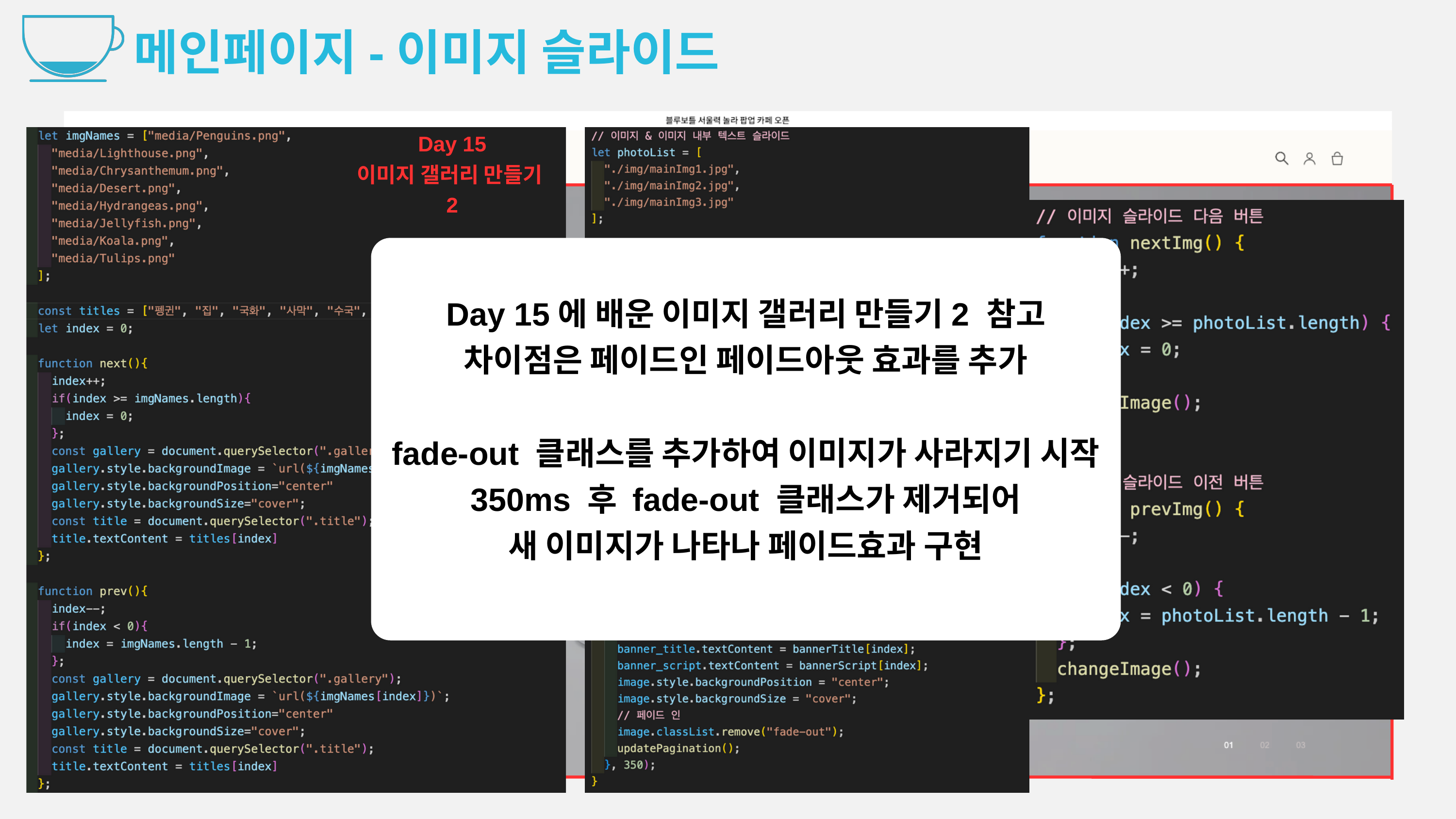

메인페이지-이미지 슬라이드

Day 15
이미지 갤러리 만들기2

ㅇㅌㅇㅇㅇ
Day 15에 배운 이미지 갤러리 만들기2 참고
차이점은 페이드인 페이드아웃 효과를 추가

fade-out 클래스를 추가하여 이미지가 사라지기 시작
350ms 후 fade-out 클래스가 제거되어
새 이미지가 나타나 페이드효과 구현